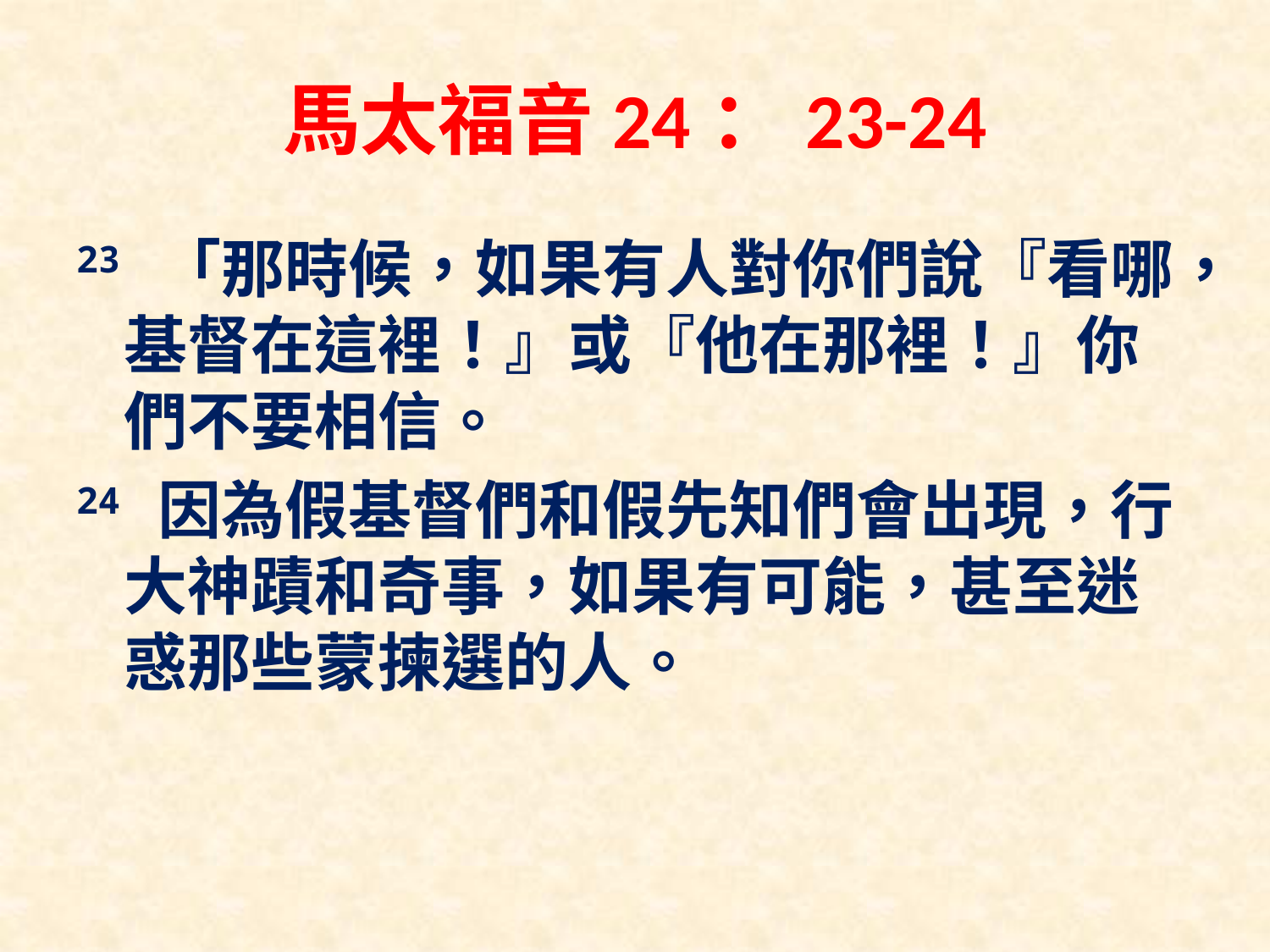

# 馬太福音24：23-24
23 「那時候，如果有人對你們說『看哪，基督在這裡！』或『他在那裡！』你們不要相信。
24 因為假基督們和假先知們會出現，行大神蹟和奇事，如果有可能，甚至迷惑那些蒙揀選的人。